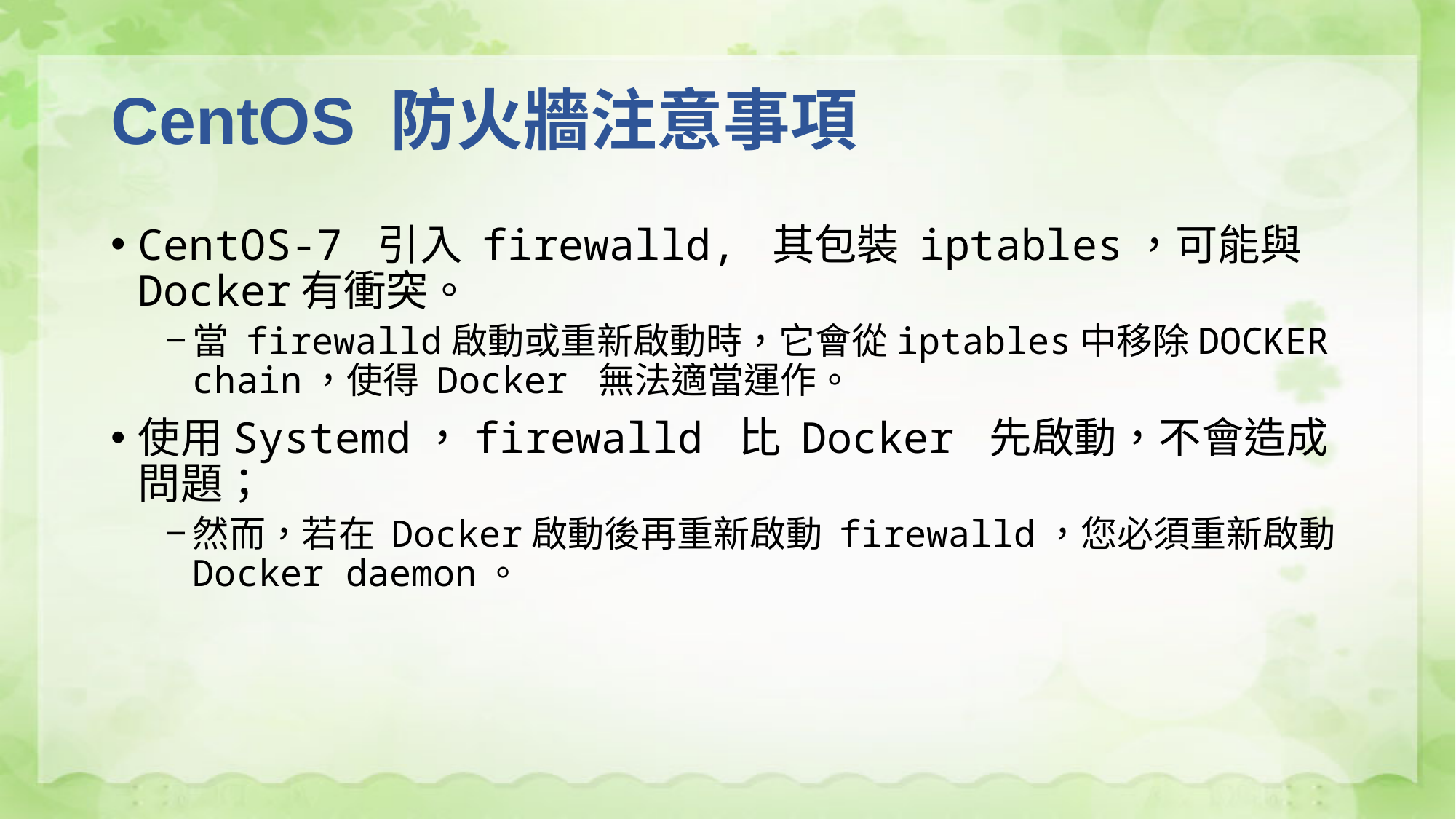

# CentOS 防火牆注意事項
CentOS-7 引入 firewalld, 其包裝 iptables，可能與Docker有衝突。
當 firewalld啟動或重新啟動時，它會從iptables中移除DOCKER chain，使得 Docker 無法適當運作。
使用Systemd，firewalld 比 Docker 先啟動，不會造成問題；
然而，若在 Docker啟動後再重新啟動 firewalld，您必須重新啟動 Docker daemon。